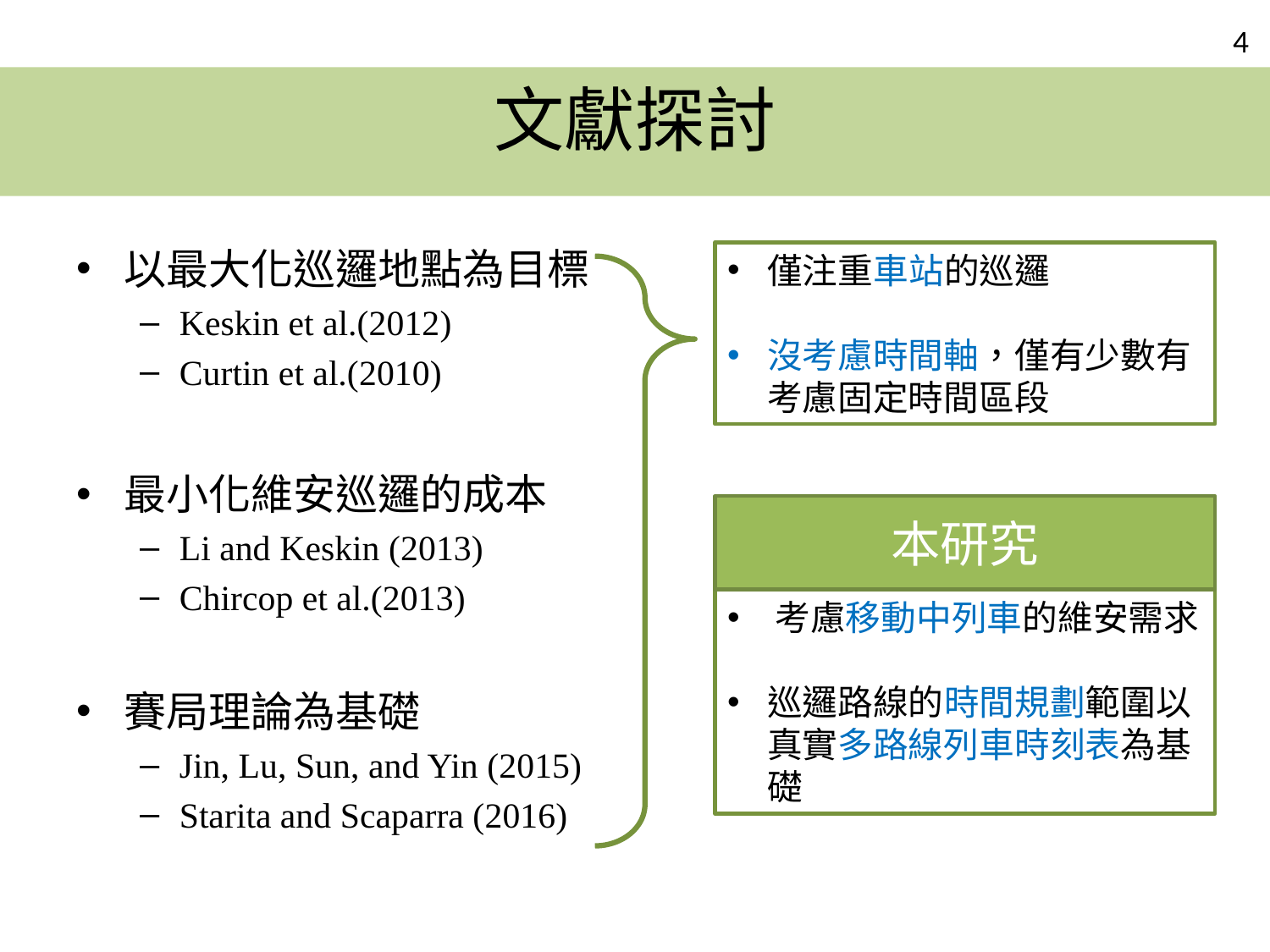

# 文獻探討
以最大化巡邏地點為目標
Keskin et al.(2012)
Curtin et al.(2010)

最小化維安巡邏的成本
Li and Keskin (2013)
Chircop et al.(2013)

賽局理論為基礎
Jin, Lu, Sun, and Yin (2015)
Starita and Scaparra (2016)

僅注重車站的巡邏

沒考慮時間軸，僅有少數有考慮固定時間區段

本研究
考慮移動中列車的維安需求

巡邏路線的時間規劃範圍以真實多路線列車時刻表為基礎